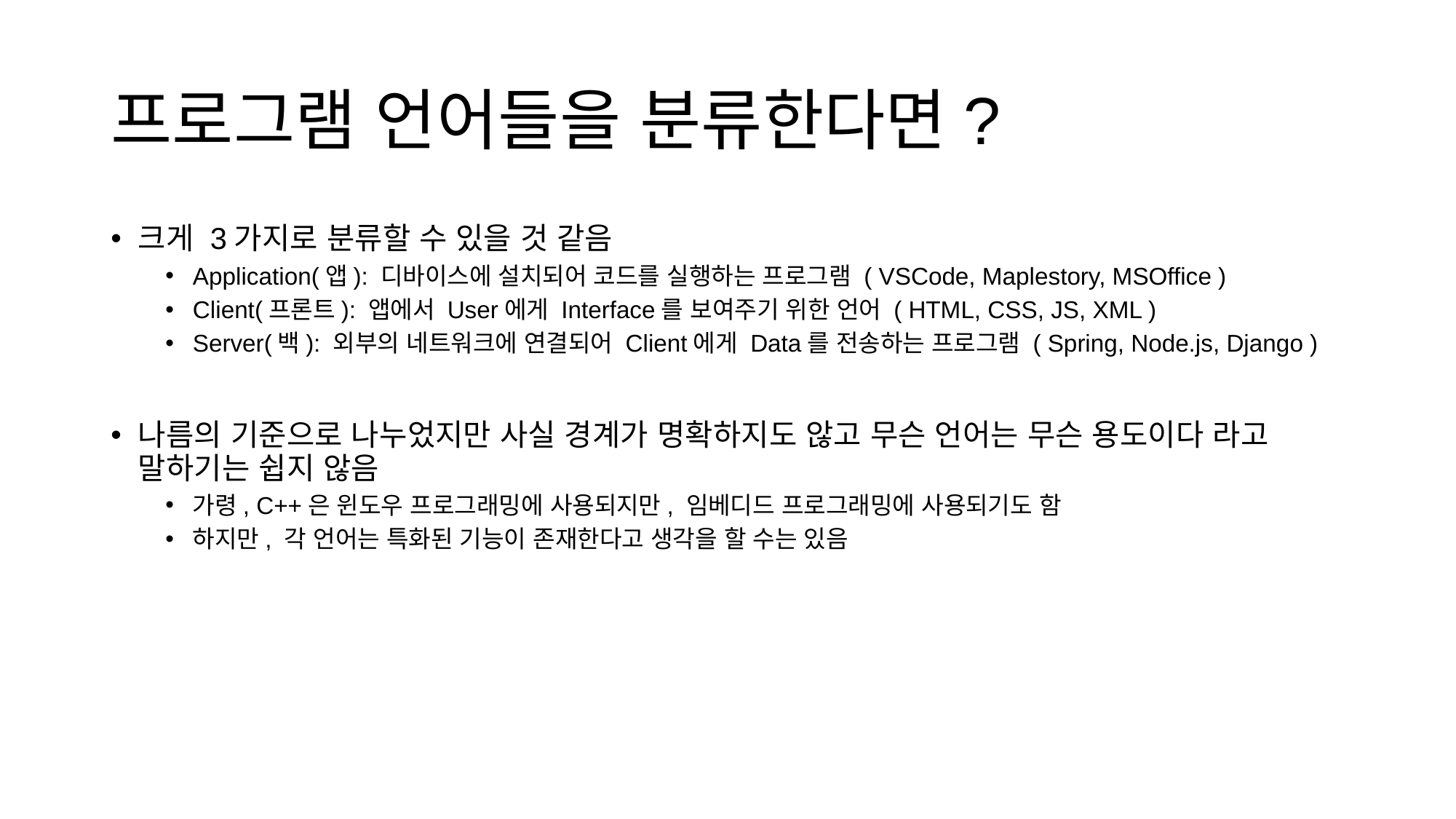

# 프로그램 언어들을 분류한다면?
크게 3가지로 분류할 수 있을 것 같음
Application(앱): 디바이스에 설치되어 코드를 실행하는 프로그램 ( VSCode, Maplestory, MSOffice )
Client(프론트): 앱에서 User에게 Interface를 보여주기 위한 언어 ( HTML, CSS, JS, XML )
Server(백): 외부의 네트워크에 연결되어 Client에게 Data를 전송하는 프로그램 ( Spring, Node.js, Django )

나름의 기준으로 나누었지만 사실 경계가 명확하지도 않고 무슨 언어는 무슨 용도이다 라고 말하기는 쉽지 않음
가령, C++은 윈도우 프로그래밍에 사용되지만, 임베디드 프로그래밍에 사용되기도 함
하지만, 각 언어는 특화된 기능이 존재한다고 생각을 할 수는 있음